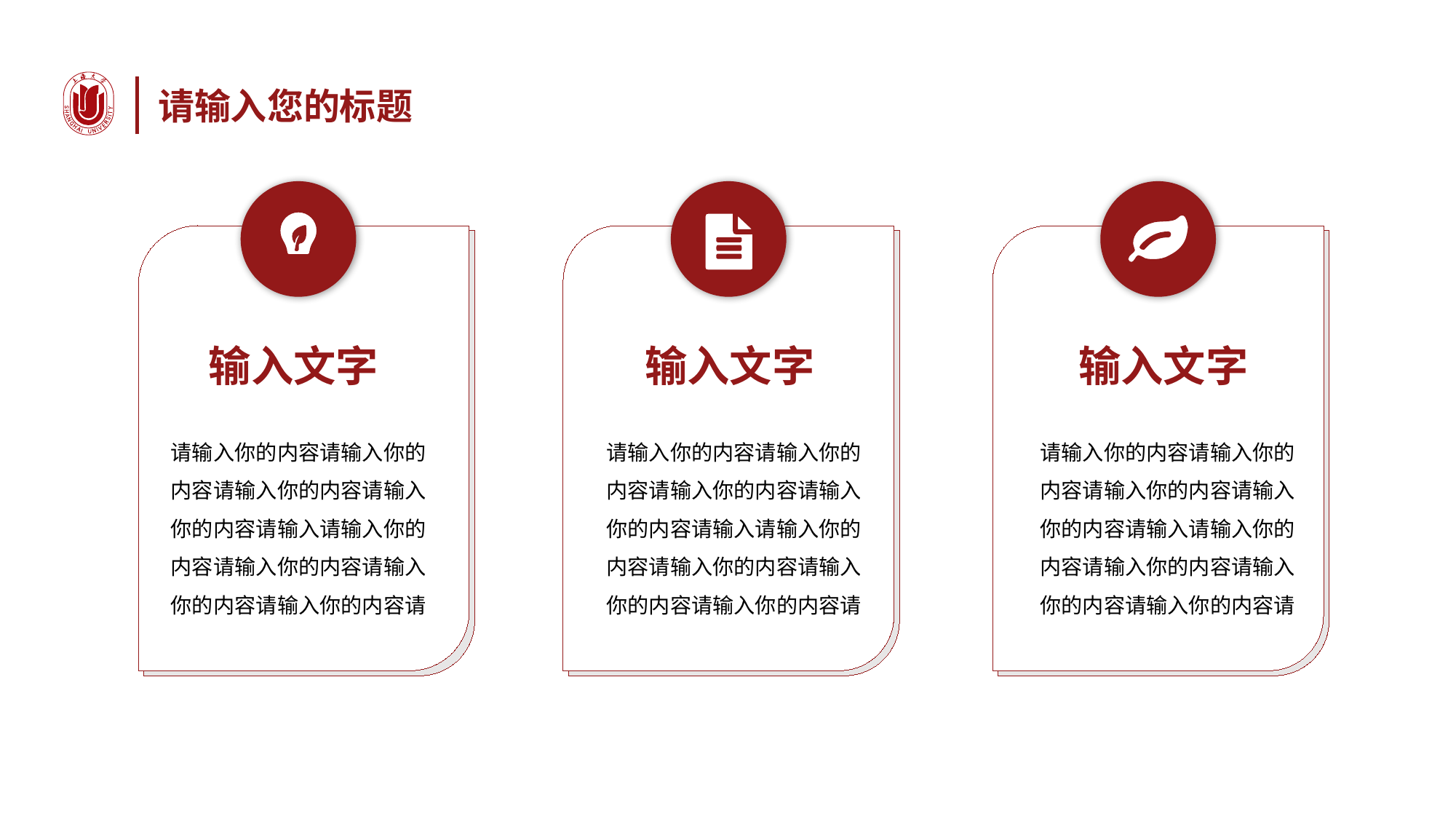

请输入您的标题

输入文字
输入文字
输入文字
请输入你的内容请输入你的内容请输入你的内容请输入你的内容请输入请输入你的内容请输入你的内容请输入你的内容请输入你的内容请
请输入你的内容请输入你的内容请输入你的内容请输入你的内容请输入请输入你的内容请输入你的内容请输入你的内容请输入你的内容请
请输入你的内容请输入你的内容请输入你的内容请输入你的内容请输入请输入你的内容请输入你的内容请输入你的内容请输入你的内容请